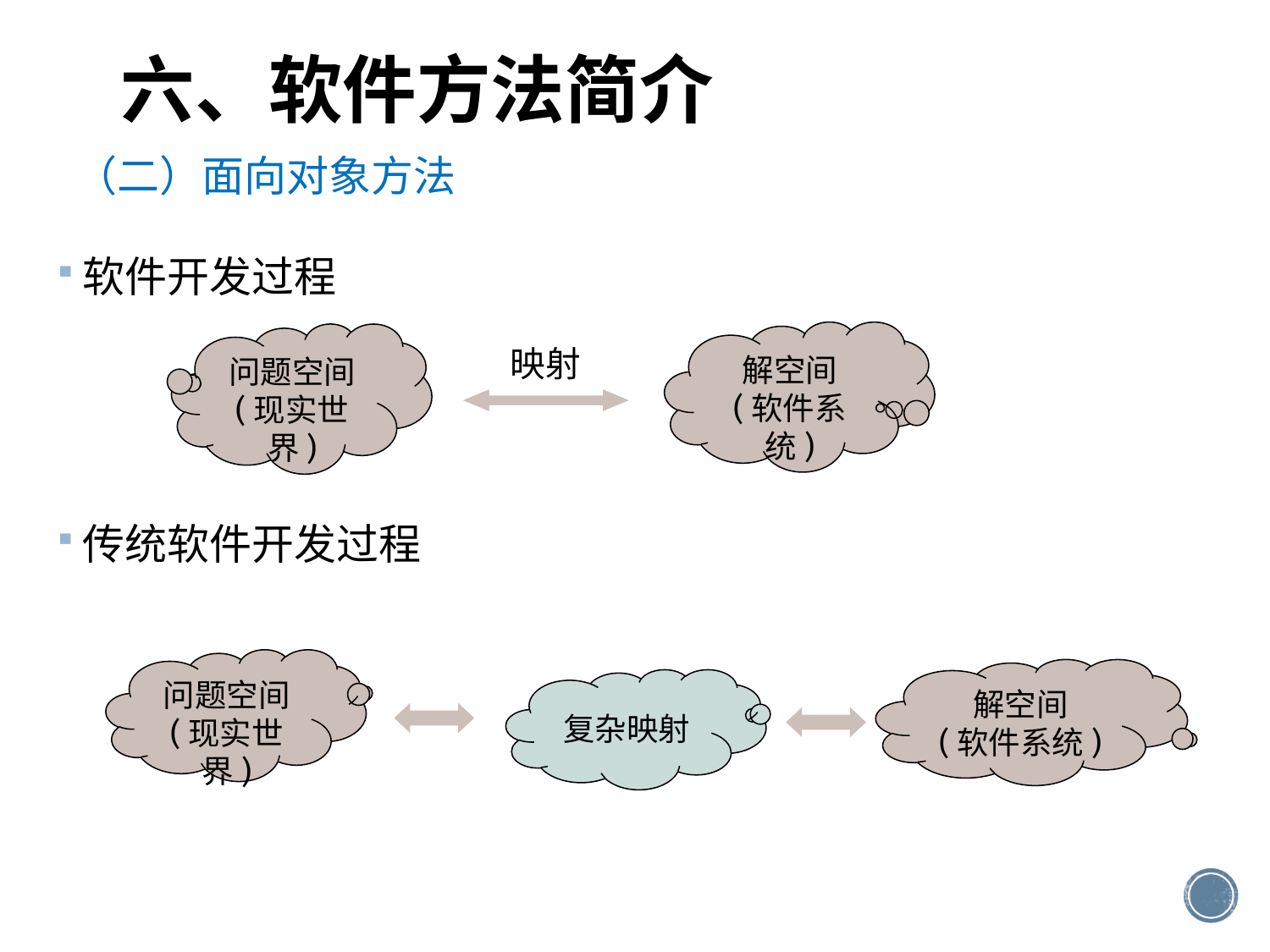

# 六、软件方法简介
（二）面向对象方法

软件开发过程

传统软件开发过程

解空间
(软件系统)
问题空间
(现实世界)
映射

问题空间
(现实世界)
解空间
(软件系统)
复杂映射